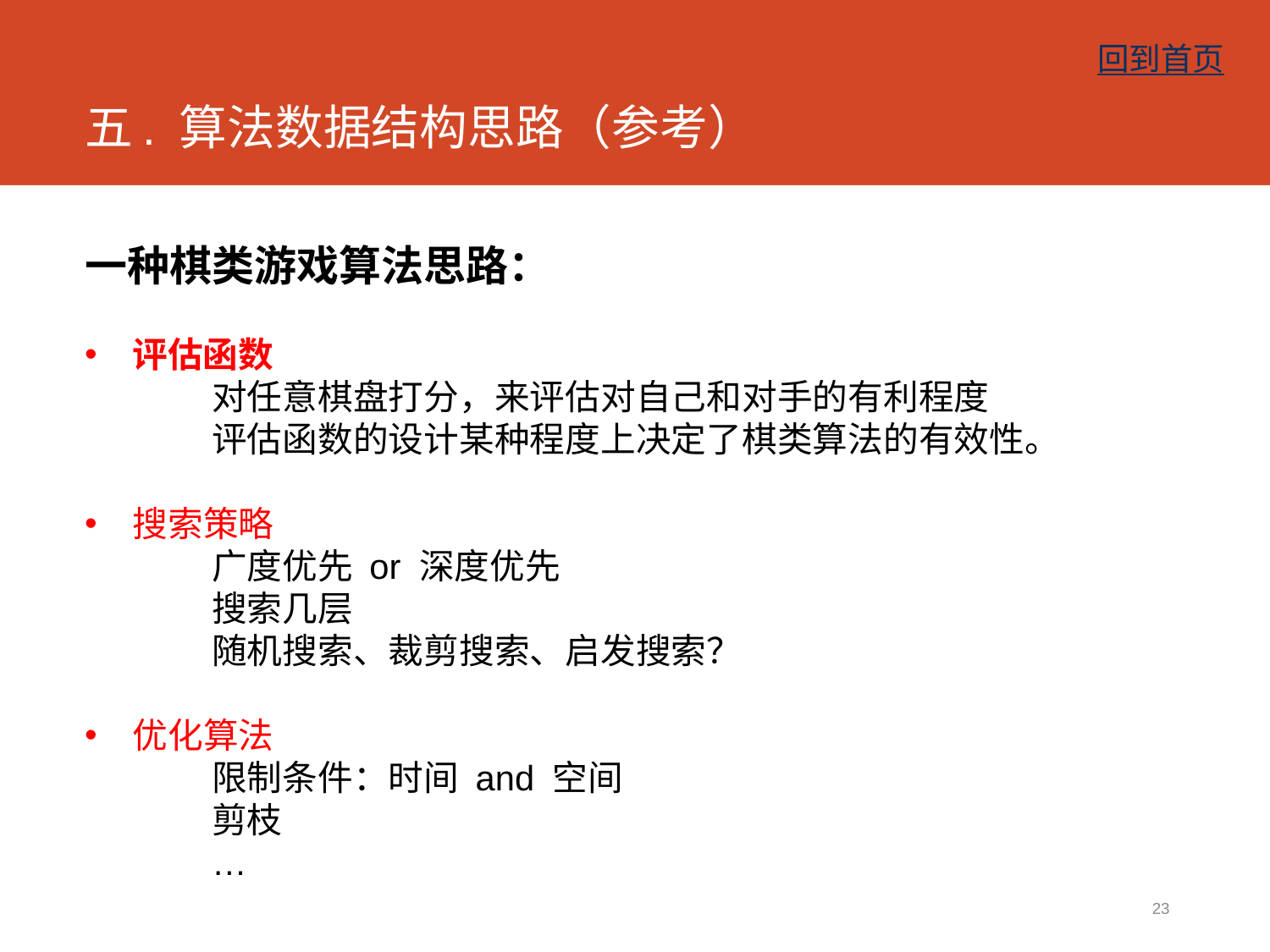

回到首页
# 五. 算法数据结构思路（参考）
一种棋类游戏算法思路：

评估函数
	对任意棋盘打分，来评估对自己和对手的有利程度
	评估函数的设计某种程度上决定了棋类算法的有效性。

搜索策略
	广度优先 or 深度优先
	搜索几层
	随机搜索、裁剪搜索、启发搜索？

优化算法
	限制条件：时间 and 空间
	剪枝
	…
23